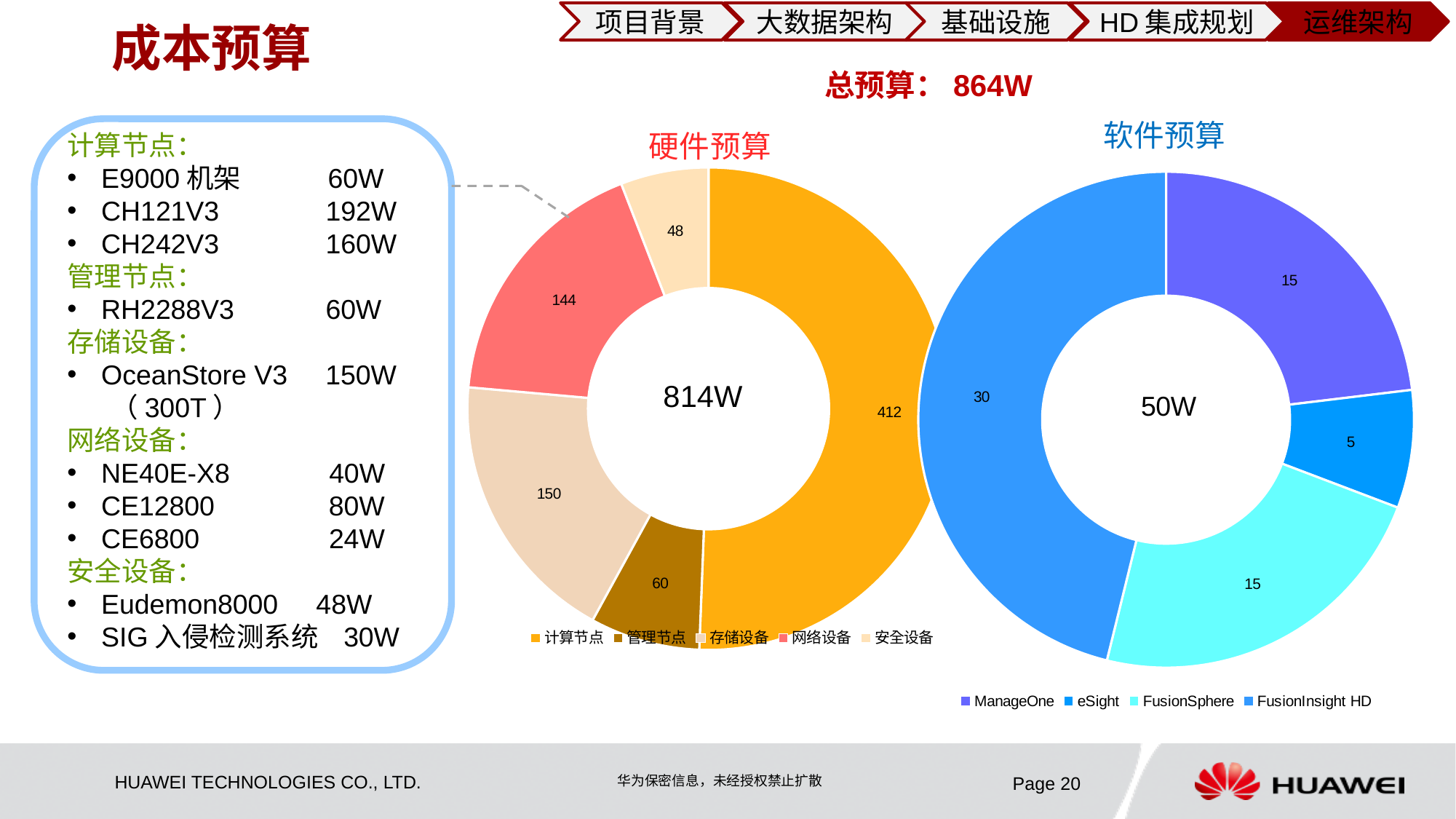

项目背景
大数据架构
基础设施
HD集成规划
运维架构
成本预算
总预算：864W

### Chart: 硬件预算

| Category | 硬件预算 |
|---|---|
| 计算节点 | 412.0 |
| 管理节点 | 60.0 |
| 存储设备 | 150.0 |
| 网络设备 | 144.0 |
| 安全设备 | 48.0 |

### Chart: 软件预算

| Category | 软件预算 |
|---|---|
| ManageOne | 15.0 |
| eSight | 5.0 |
| FusionSphere | 15.0 |
| FusionInsight HD | 30.0 |
计算节点：
E9000机架             60W
CH121V3              192W
CH242V3              160W
管理节点：
RH2288V3            60W
存储设备：
OceanStore V3     150W
      （300T）
网络设备：
NE40E-X8             40W
CE12800               80W
CE6800                 24W
安全设备：
Eudemon8000     48W
SIG入侵检测系统   30W

814W